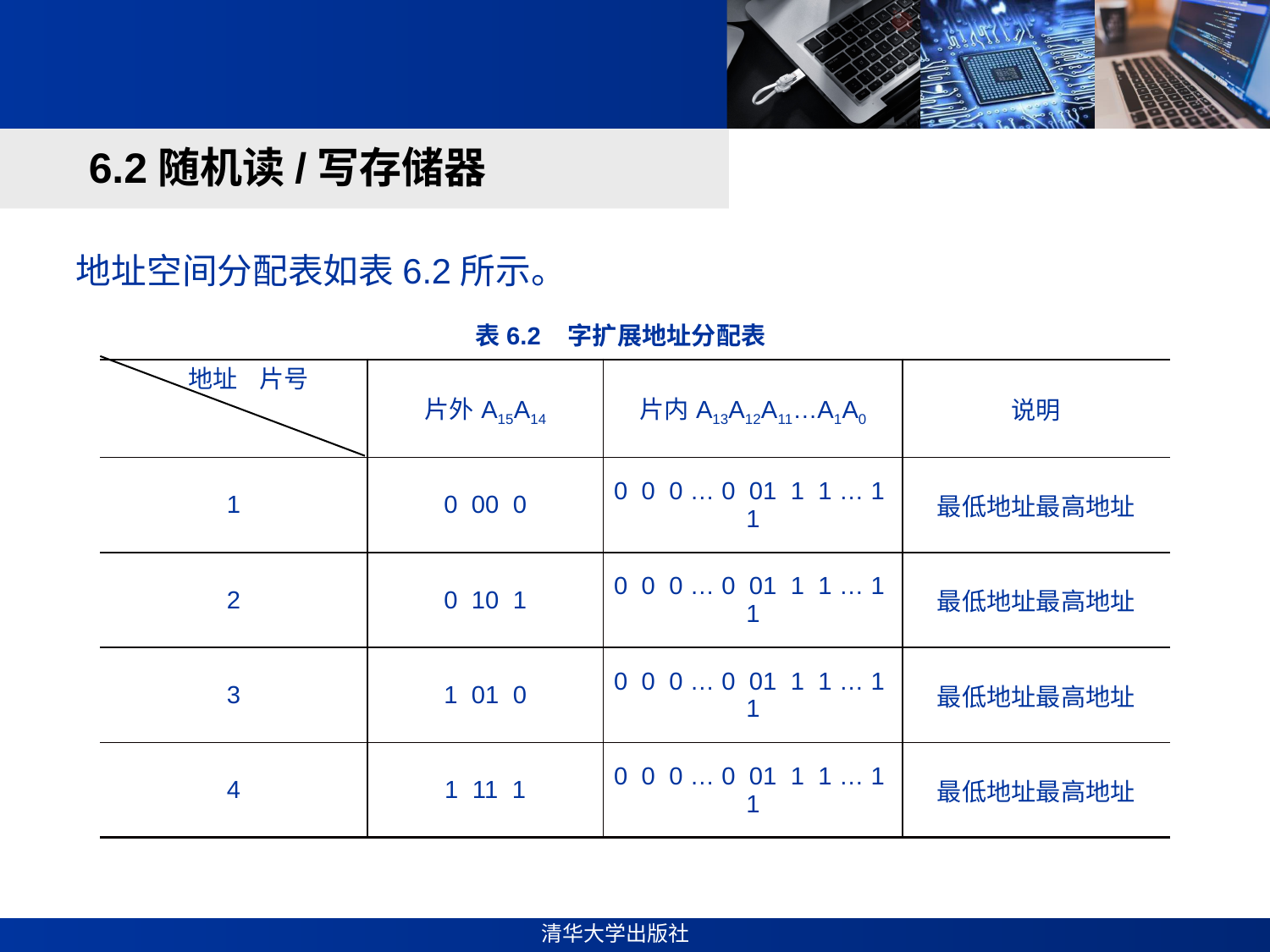

#
6.2随机读/写存储器
地址空间分配表如表6.2所示。
表6.2   字扩展地址分配表
| 地址 片号 | 片外A15A14 | 片内A13A12A11…A1A0 | 说明 |
| --- | --- | --- | --- |
| 1 | 0 00 0 | 0 0 0 … 0 01 1 1 … 1 1 | 最低地址最高地址 |
| 2 | 0 10 1 | 0 0 0 … 0 01 1 1 … 1 1 | 最低地址最高地址 |
| 3 | 1 01 0 | 0 0 0 … 0 01 1 1 … 1 1 | 最低地址最高地址 |
| 4 | 1 11 1 | 0 0 0 … 0 01 1 1 … 1 1 | 最低地址最高地址 |